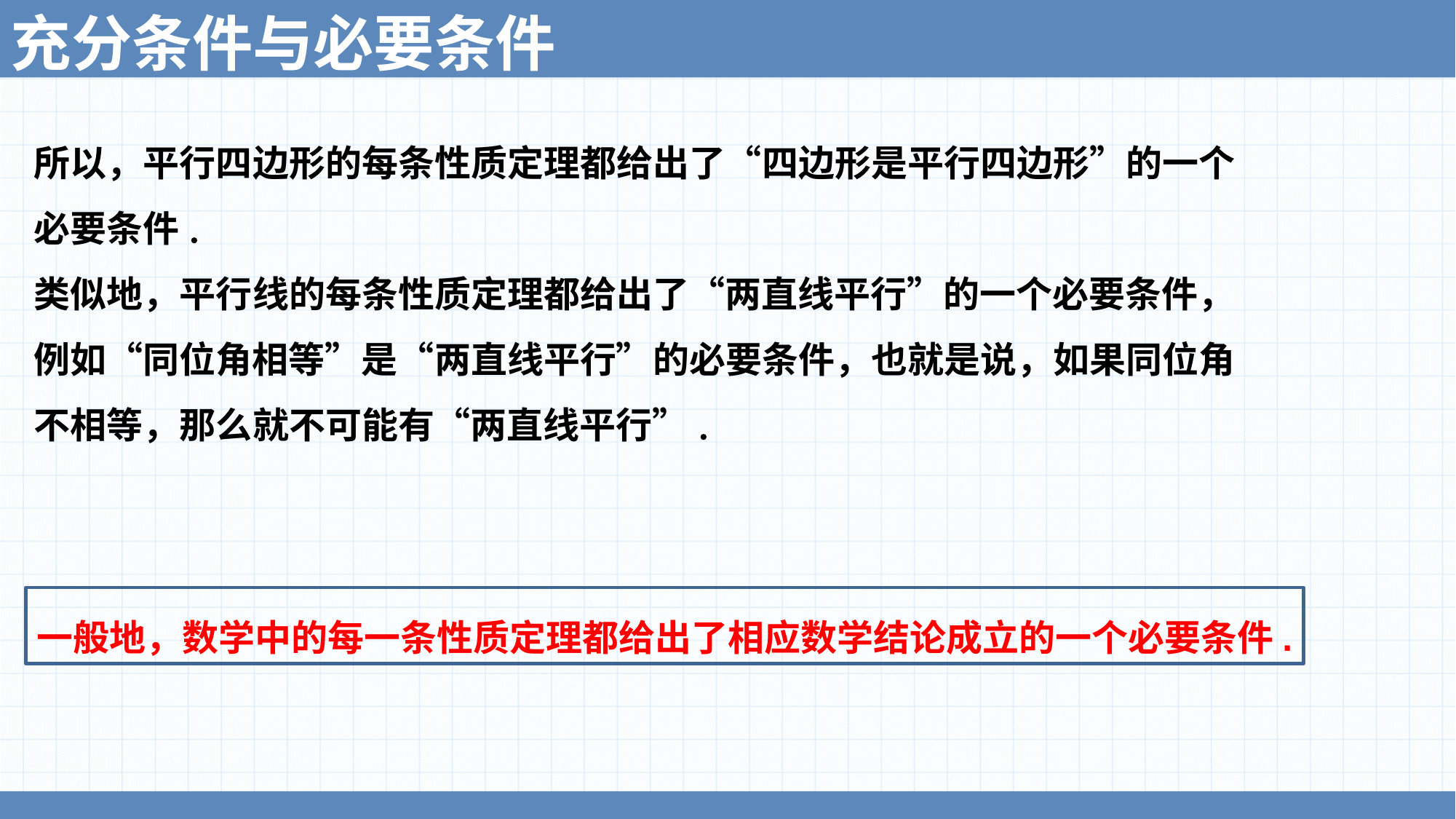

充分条件与必要条件
所以，平行四边形的每条性质定理都给出了“四边形是平行四边形”的一个必要条件.
类似地，平行线的每条性质定理都给出了“两直线平行”的一个必要条件，
例如“同位角相等”是“两直线平行”的必要条件，也就是说，如果同位角不相等，那么就不可能有“两直线平行”.
一般地，数学中的每一条性质定理都给出了相应数学结论成立的一个必要条件.